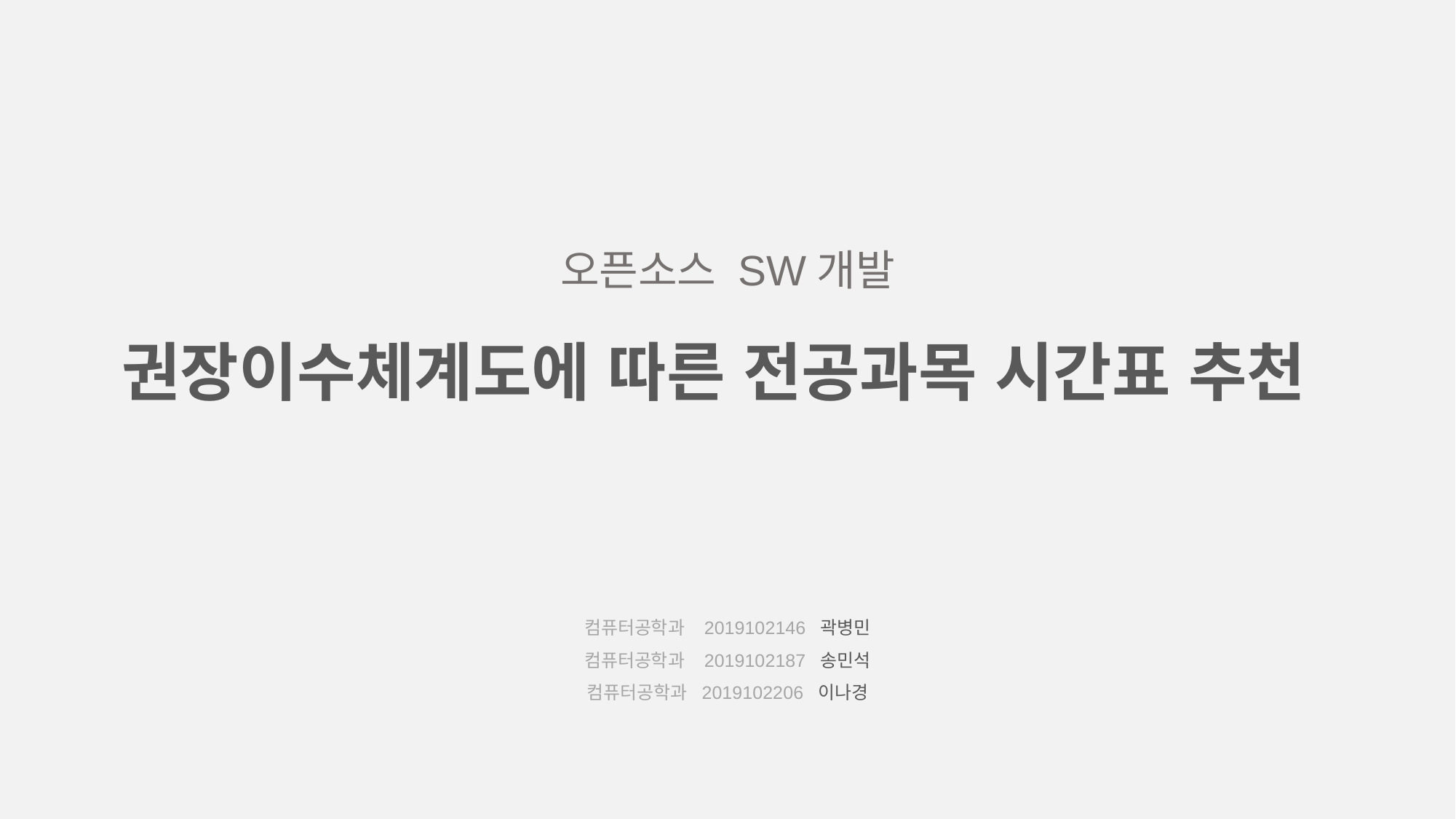

오픈소스 SW개발
권장이수체계도에 따른 전공과목 시간표 추천

컴퓨터공학과   2019102146  곽병민
컴퓨터공학과   2019102187  송민석
컴퓨터공학과  2019102206  이나경